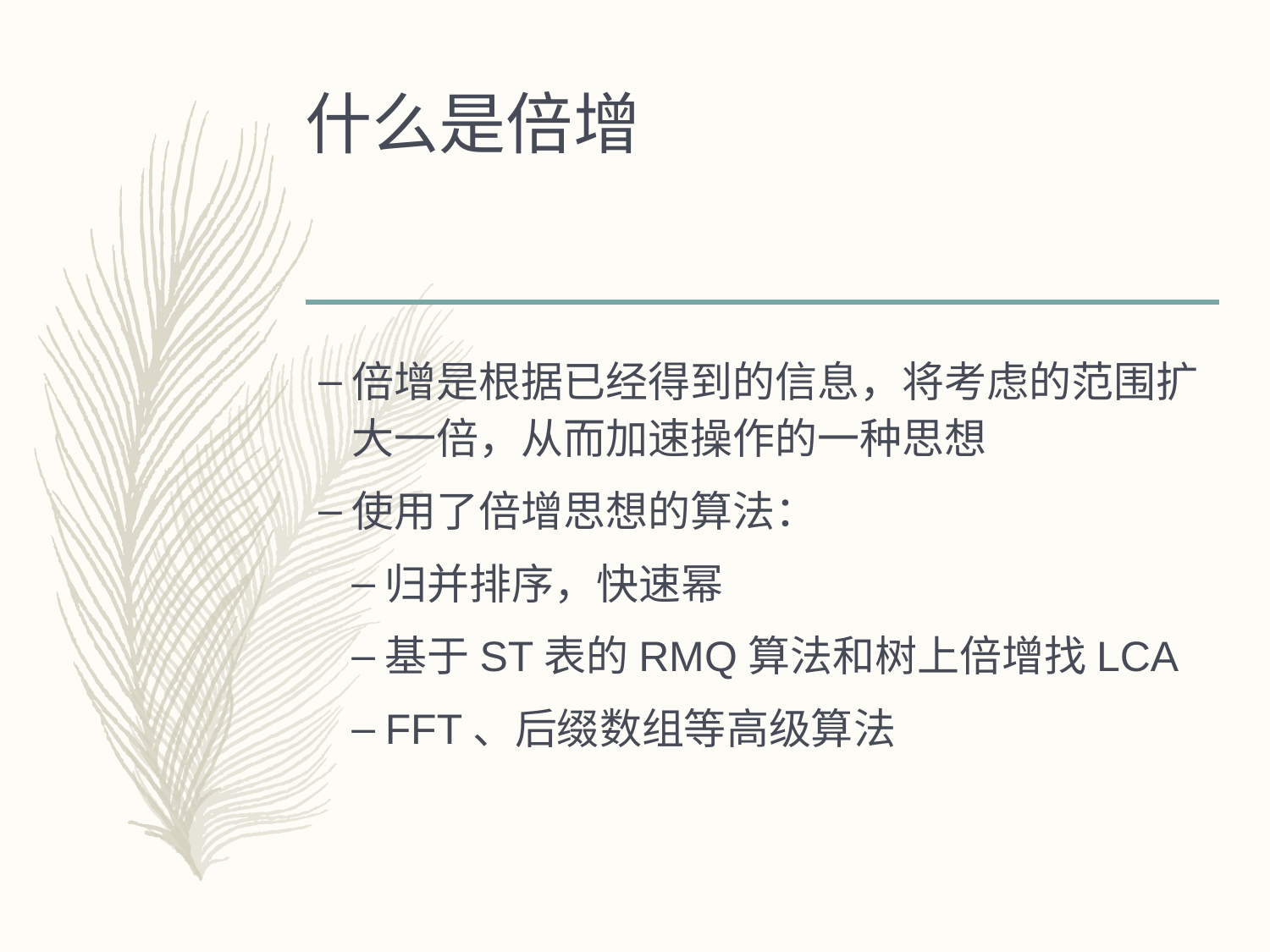

# 什么是倍增
倍增是根据已经得到的信息，将考虑的范围扩大一倍，从而加速操作的一种思想
使用了倍增思想的算法：
归并排序，快速幂
基于ST表的RMQ算法和树上倍增找LCA
FFT、后缀数组等高级算法